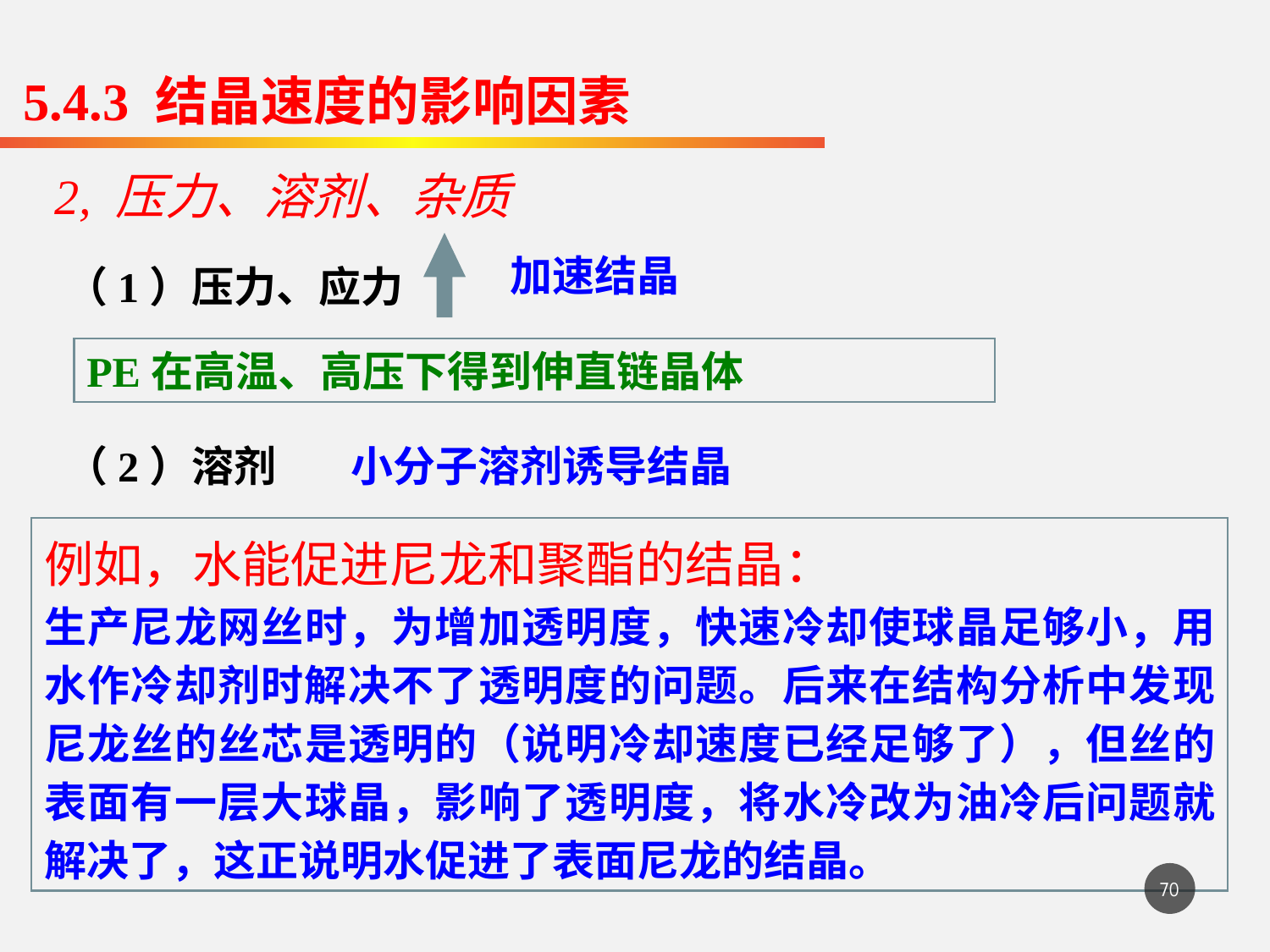

5.4.3 结晶速度的影响因素
2, 压力、溶剂、杂质

加速结晶
（1）压力、应力
PE在高温、高压下得到伸直链晶体
（2）溶剂
小分子溶剂诱导结晶
例如，水能促进尼龙和聚酯的结晶：
生产尼龙网丝时，为增加透明度，快速冷却使球晶足够小，用水作冷却剂时解决不了透明度的问题。后来在结构分析中发现尼龙丝的丝芯是透明的（说明冷却速度已经足够了），但丝的表面有一层大球晶，影响了透明度，将水冷改为油冷后问题就解决了，这正说明水促进了表面尼龙的结晶。
70